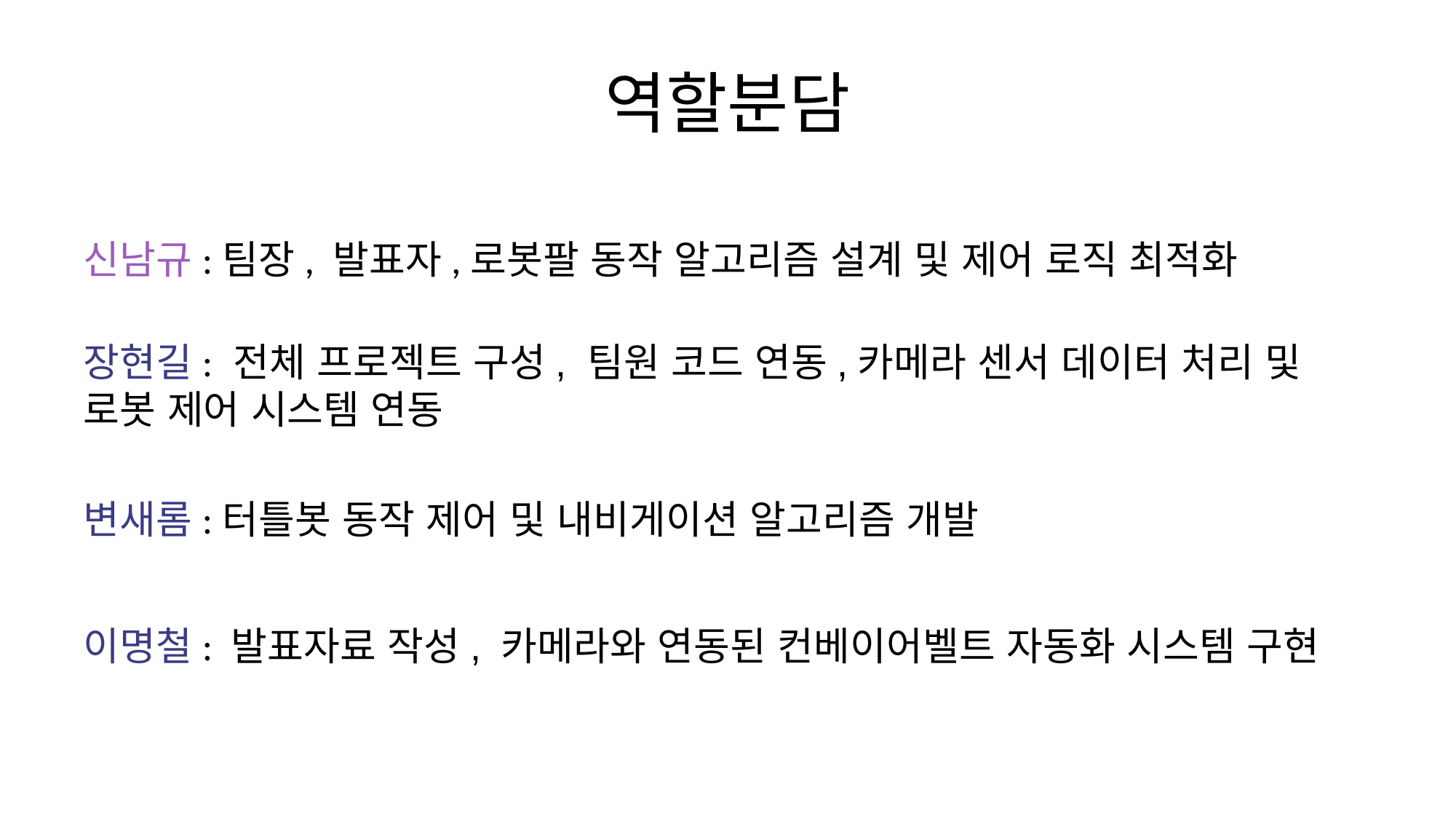

# 역할분담
신남규:팀장, 발표자,로봇팔 동작 알고리즘 설계 및 제어 로직 최적화

장현길: 전체 프로젝트 구성, 팀원 코드 연동,카메라 센서 데이터 처리 및 로봇 제어 시스템 연동

변새롬:터틀봇 동작 제어 및 내비게이션 알고리즘 개발

이명철: 발표자료 작성, 카메라와 연동된 컨베이어벨트 자동화 시스템 구현